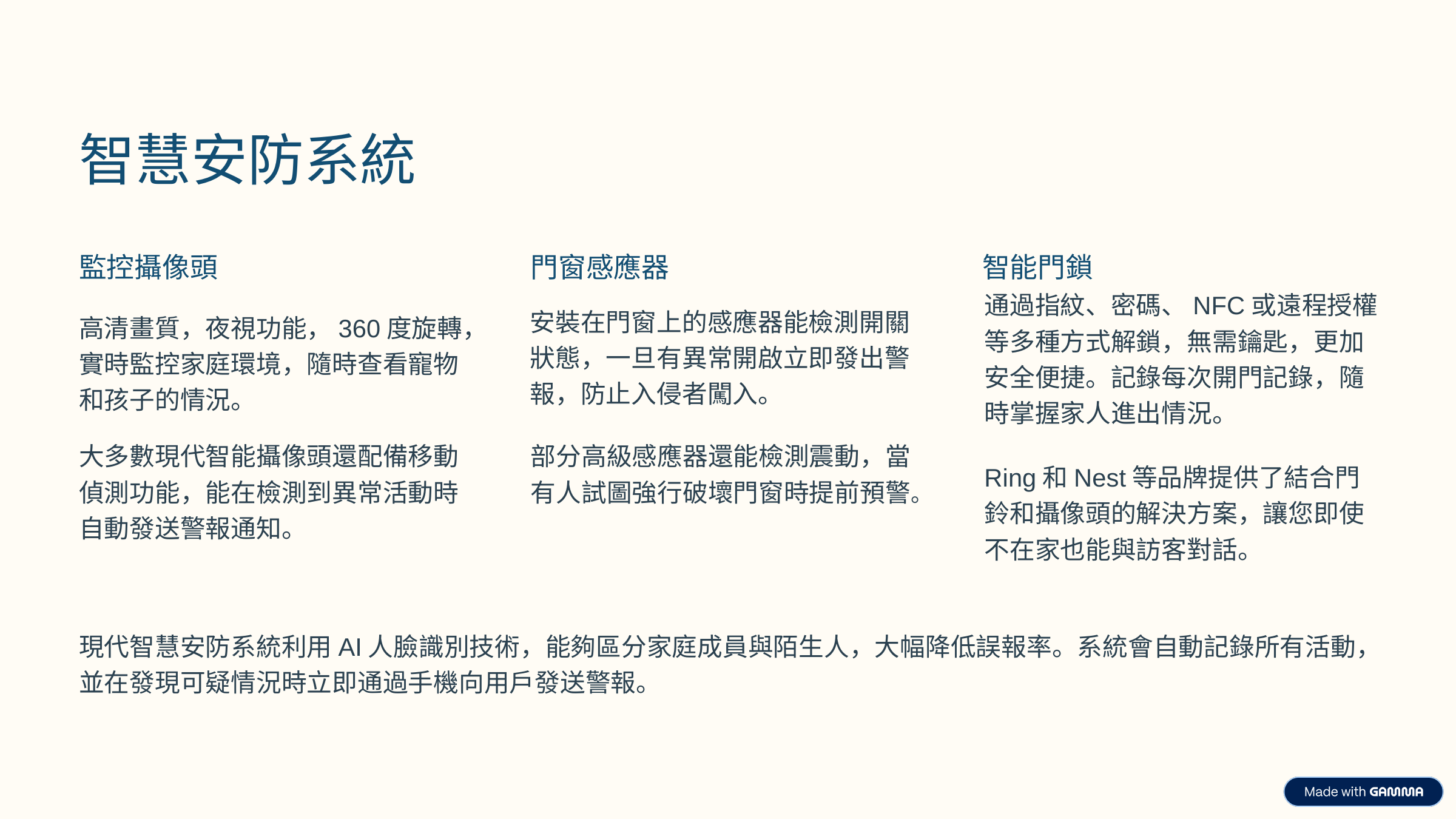

智慧安防系統
監控攝像頭
門窗感應器
智能門鎖
通過指紋、密碼、NFC或遠程授權等多種方式解鎖，無需鑰匙，更加安全便捷。記錄每次開門記錄，隨時掌握家人進出情況。
安裝在門窗上的感應器能檢測開關狀態，一旦有異常開啟立即發出警報，防止入侵者闖入。
高清畫質，夜視功能，360度旋轉，實時監控家庭環境，隨時查看寵物和孩子的情況。
大多數現代智能攝像頭還配備移動偵測功能，能在檢測到異常活動時自動發送警報通知。
部分高級感應器還能檢測震動，當有人試圖強行破壞門窗時提前預警。
Ring和Nest等品牌提供了結合門鈴和攝像頭的解決方案，讓您即使不在家也能與訪客對話。
現代智慧安防系統利用AI人臉識別技術，能夠區分家庭成員與陌生人，大幅降低誤報率。系統會自動記錄所有活動，並在發現可疑情況時立即通過手機向用戶發送警報。